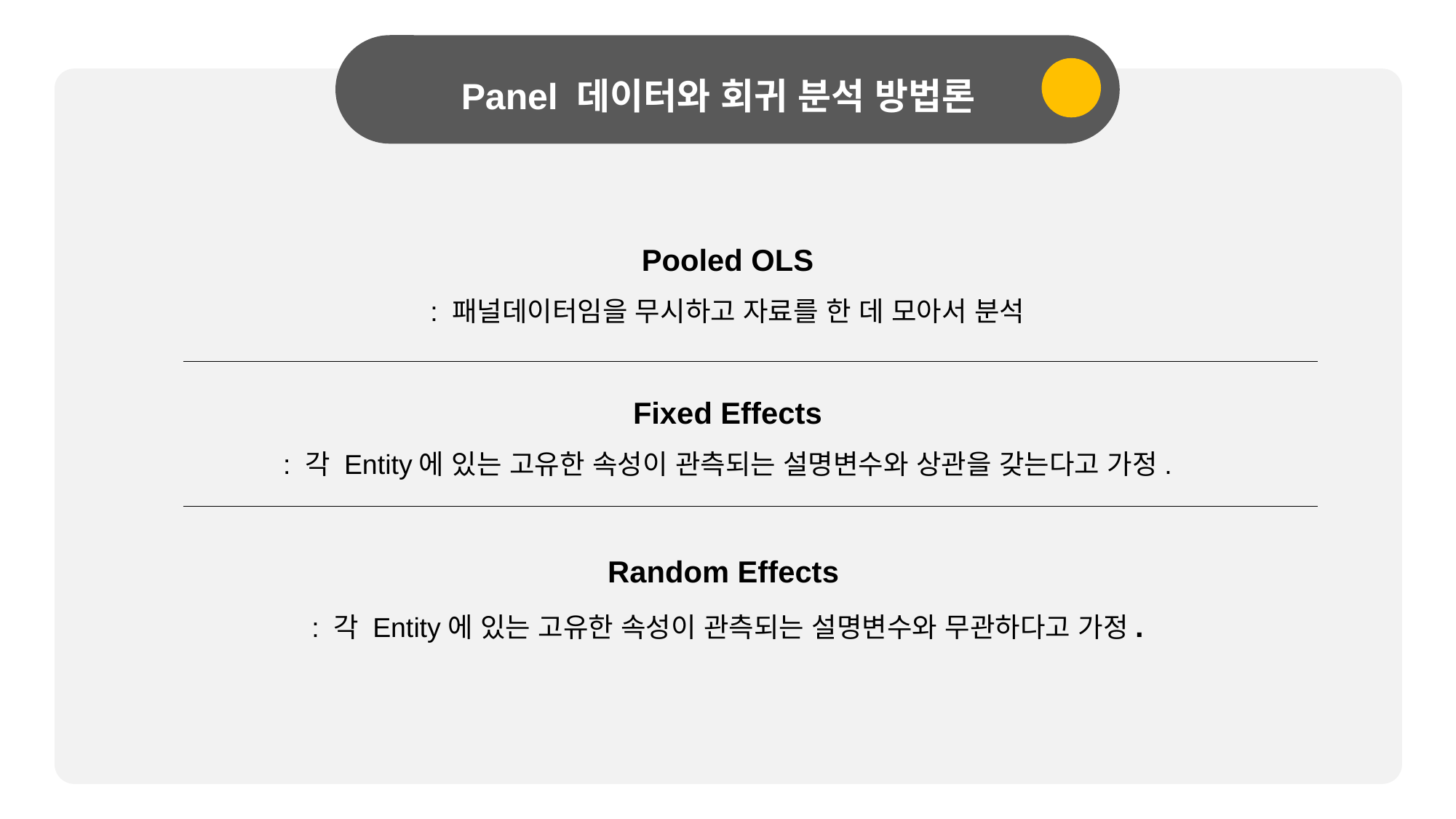

Panel 데이터와 회귀 분석 방법론

Pooled OLS
: 패널데이터임을 무시하고 자료를 한 데 모아서 분석

Fixed Effects
: 각 Entity에 있는 고유한 속성이 관측되는 설명변수와 상관을 갖는다고 가정.

Random Effects
: 각 Entity에 있는 고유한 속성이 관측되는 설명변수와 무관하다고 가정.